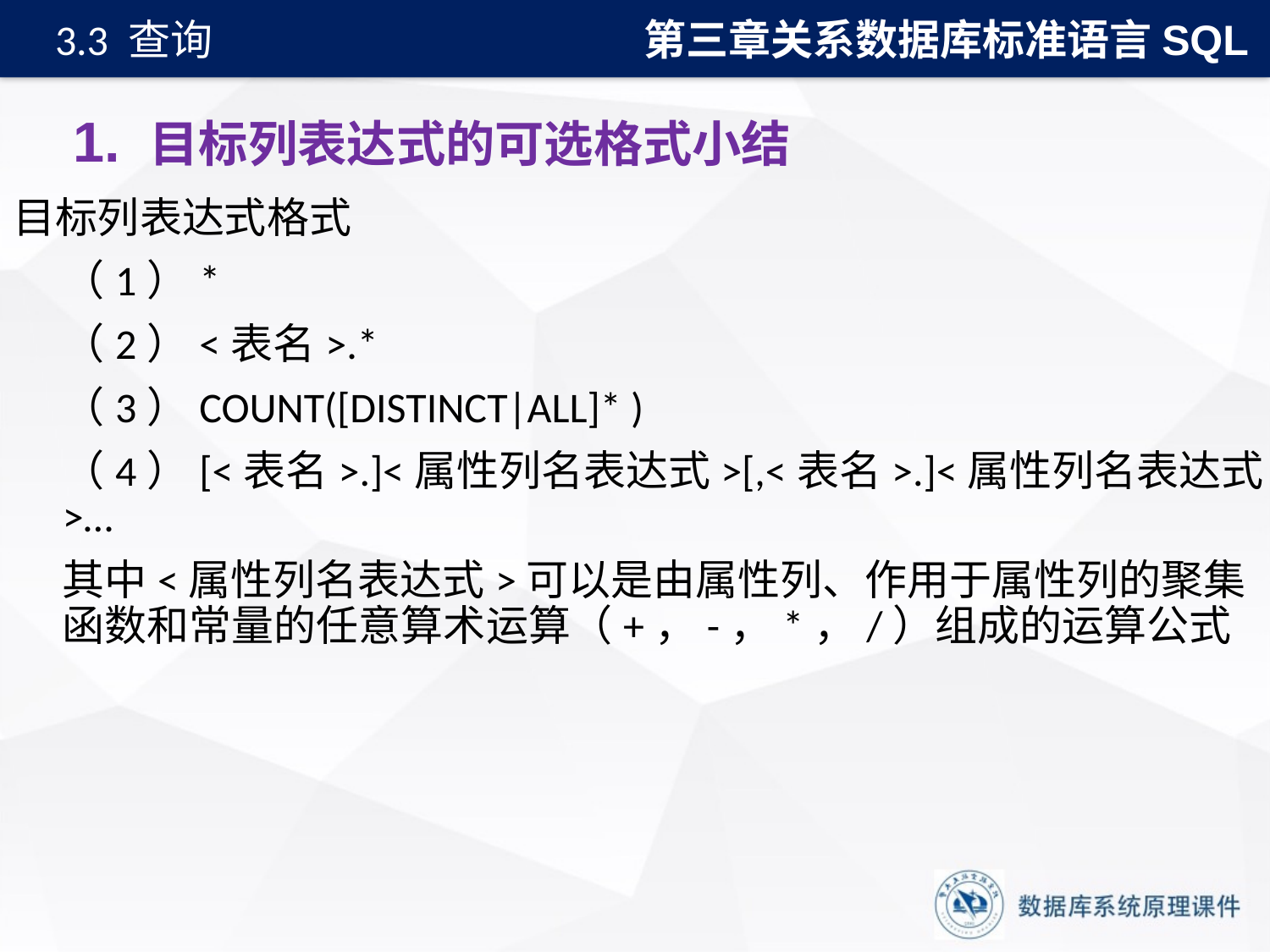

第三章关系数据库标准语言SQL
3.3 查询
# 1. 目标列表达式的可选格式小结
目标列表达式格式
（1）*
（2）<表名>.*
（3）COUNT([DISTINCT|ALL]* )
（4）[<表名>.]<属性列名表达式>[,<表名>.]<属性列名表达式>…
其中<属性列名表达式>可以是由属性列、作用于属性列的聚集函数和常量的任意算术运算（+，-，*，/）组成的运算公式